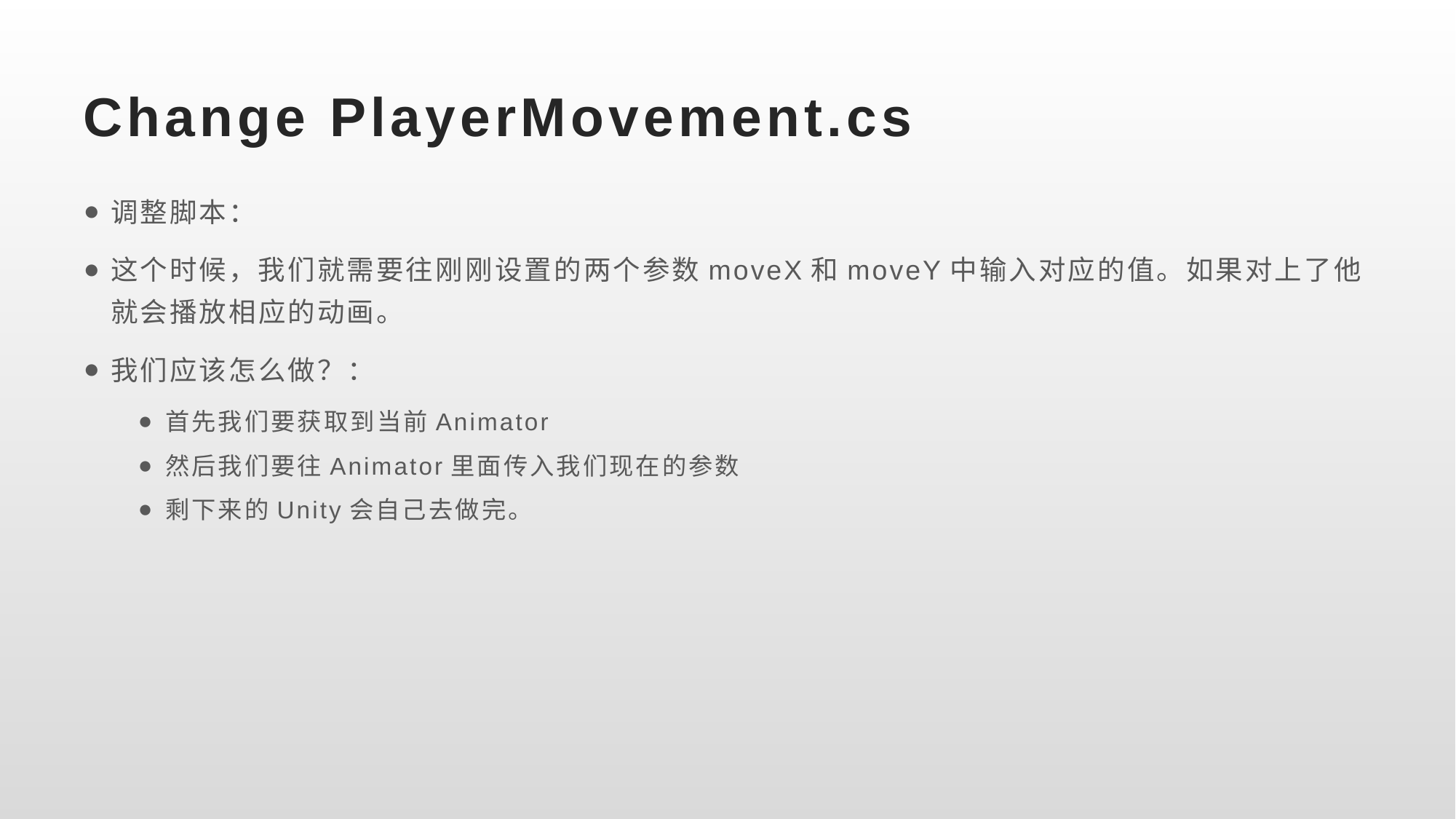

# Change PlayerMovement.cs
调整脚本：
这个时候，我们就需要往刚刚设置的两个参数moveX和moveY中输入对应的值。如果对上了他就会播放相应的动画。
我们应该怎么做？：
首先我们要获取到当前Animator
然后我们要往Animator里面传入我们现在的参数
剩下来的Unity会自己去做完。